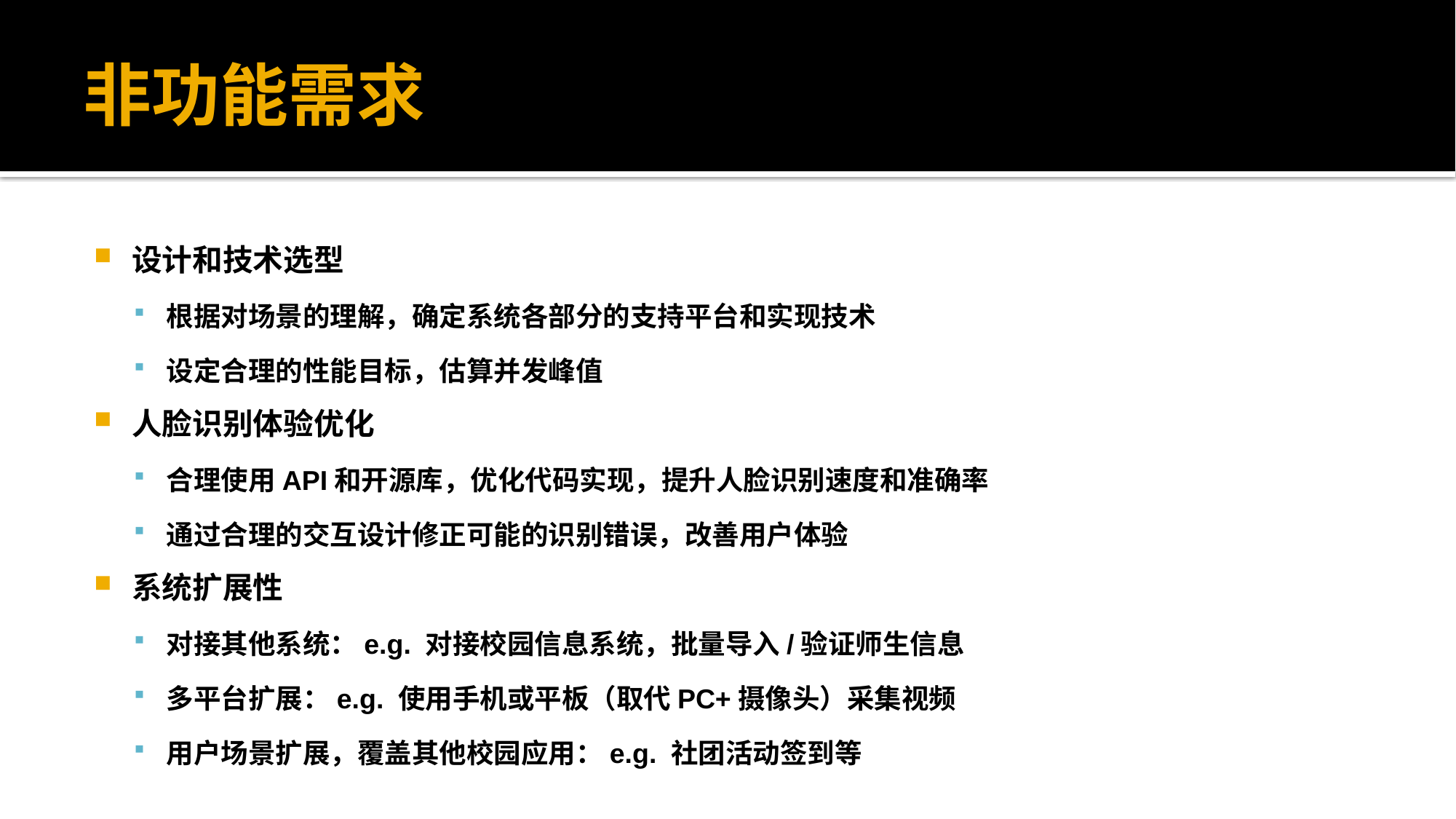

# 非功能需求
设计和技术选型
根据对场景的理解，确定系统各部分的支持平台和实现技术
设定合理的性能目标，估算并发峰值
人脸识别体验优化
合理使用API和开源库，优化代码实现，提升人脸识别速度和准确率
通过合理的交互设计修正可能的识别错误，改善用户体验
系统扩展性
对接其他系统：e.g. 对接校园信息系统，批量导入/验证师生信息
多平台扩展：e.g. 使用手机或平板（取代PC+摄像头）采集视频
用户场景扩展，覆盖其他校园应用：e.g. 社团活动签到等